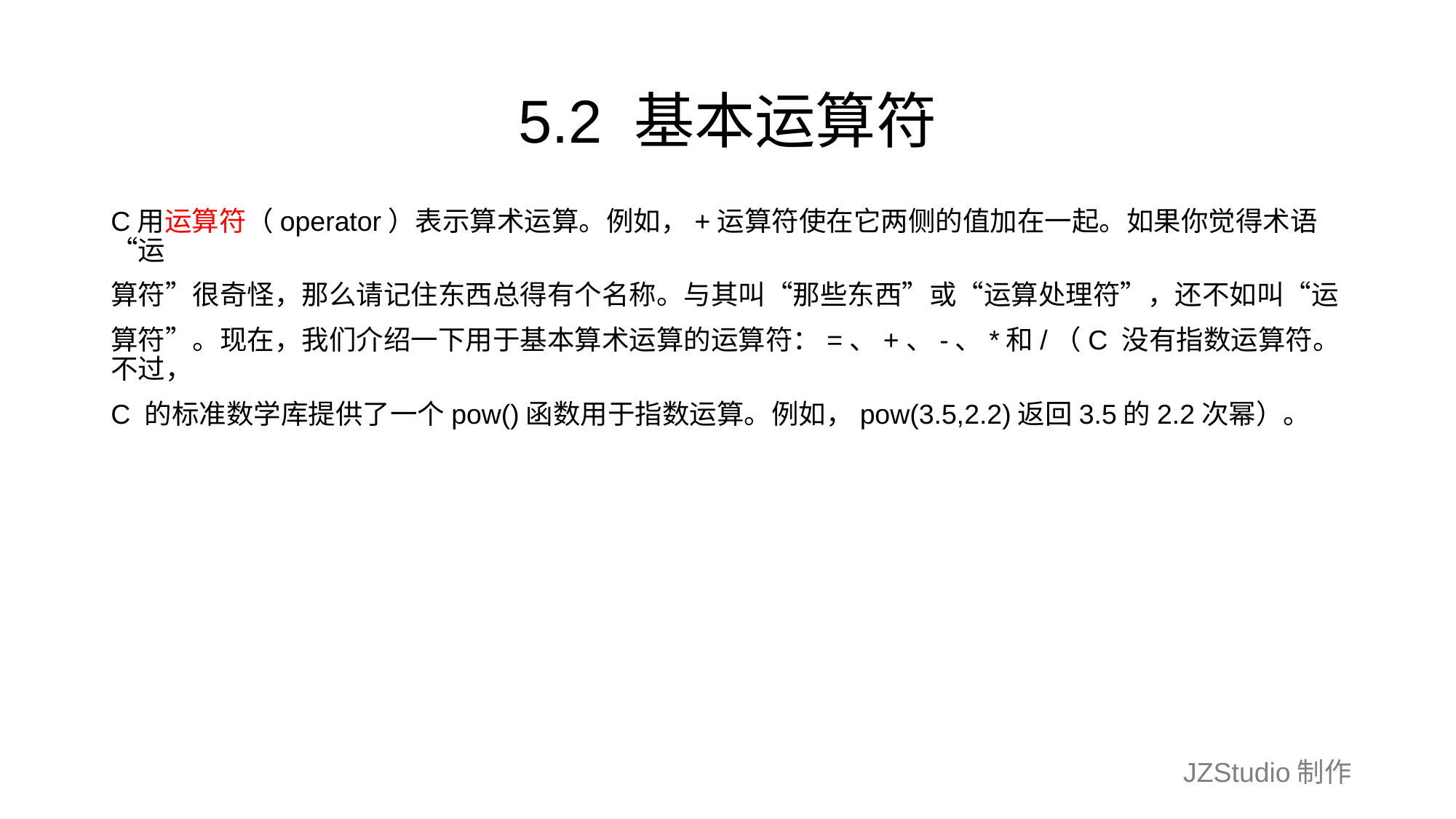

# 5.2 基本运算符
C用运算符（operator）表示算术运算。例如，+运算符使在它两侧的值加在一起。如果你觉得术语“运
算符”很奇怪，那么请记住东西总得有个名称。与其叫“那些东西”或“运算处理符”，还不如叫“运
算符”。现在，我们介绍一下用于基本算术运算的运算符：=、+、-、*和/（C 没有指数运算符。不过，
C 的标准数学库提供了一个pow()函数用于指数运算。例如，pow(3.5,2.2)返回3.5的2.2次幂）。